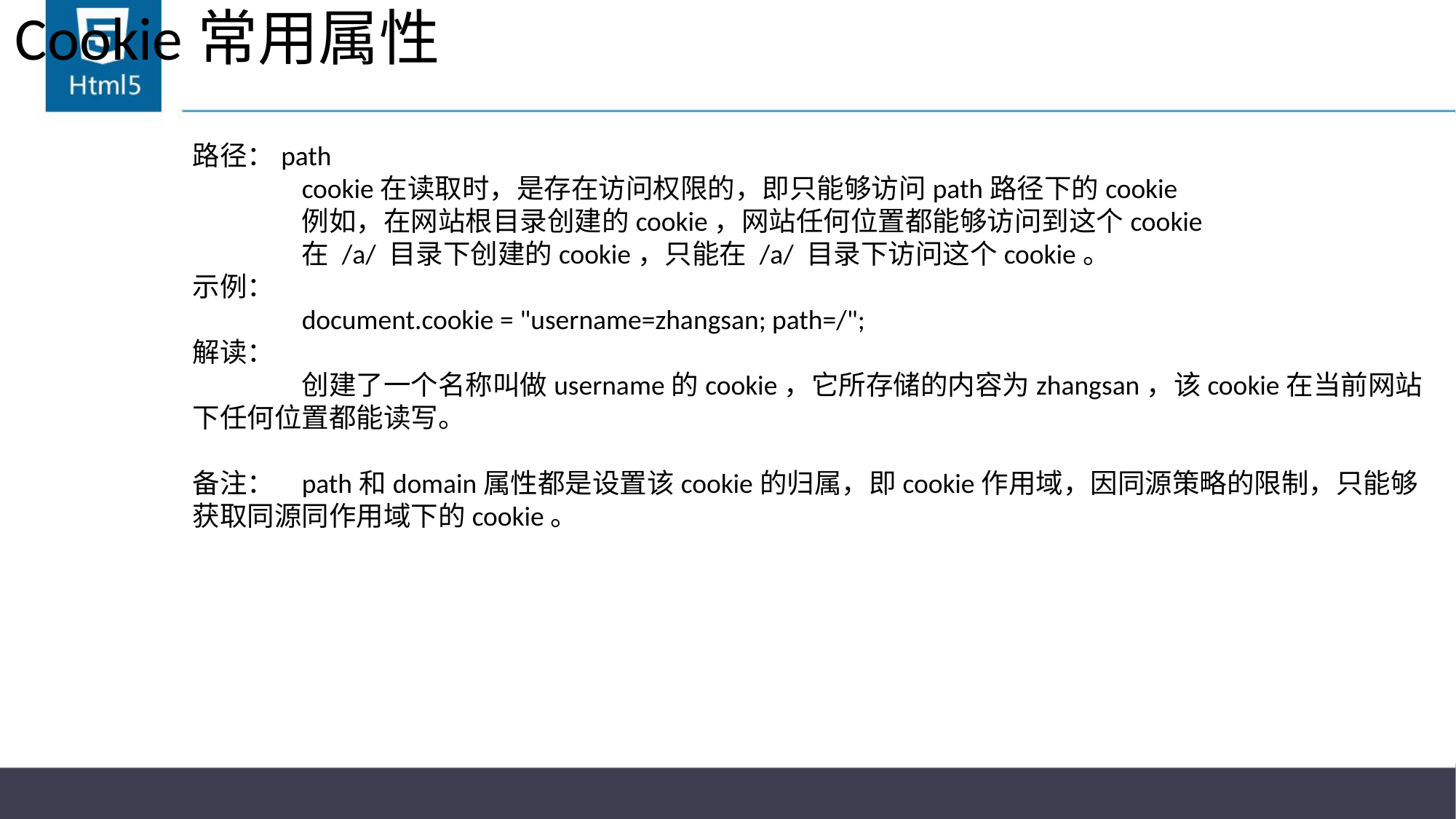

# Cookie常用属性
路径：path
	cookie在读取时，是存在访问权限的，即只能够访问path路径下的cookie
	例如，在网站根目录创建的cookie，网站任何位置都能够访问到这个cookie
	在 /a/ 目录下创建的cookie，只能在 /a/ 目录下访问这个cookie。
示例：
	document.cookie = "username=zhangsan; path=/";
解读：
	创建了一个名称叫做username的cookie，它所存储的内容为zhangsan，该cookie在当前网站下任何位置都能读写。

备注：	path和domain属性都是设置该cookie的归属，即cookie作用域，因同源策略的限制，只能够获取同源同作用域下的cookie。